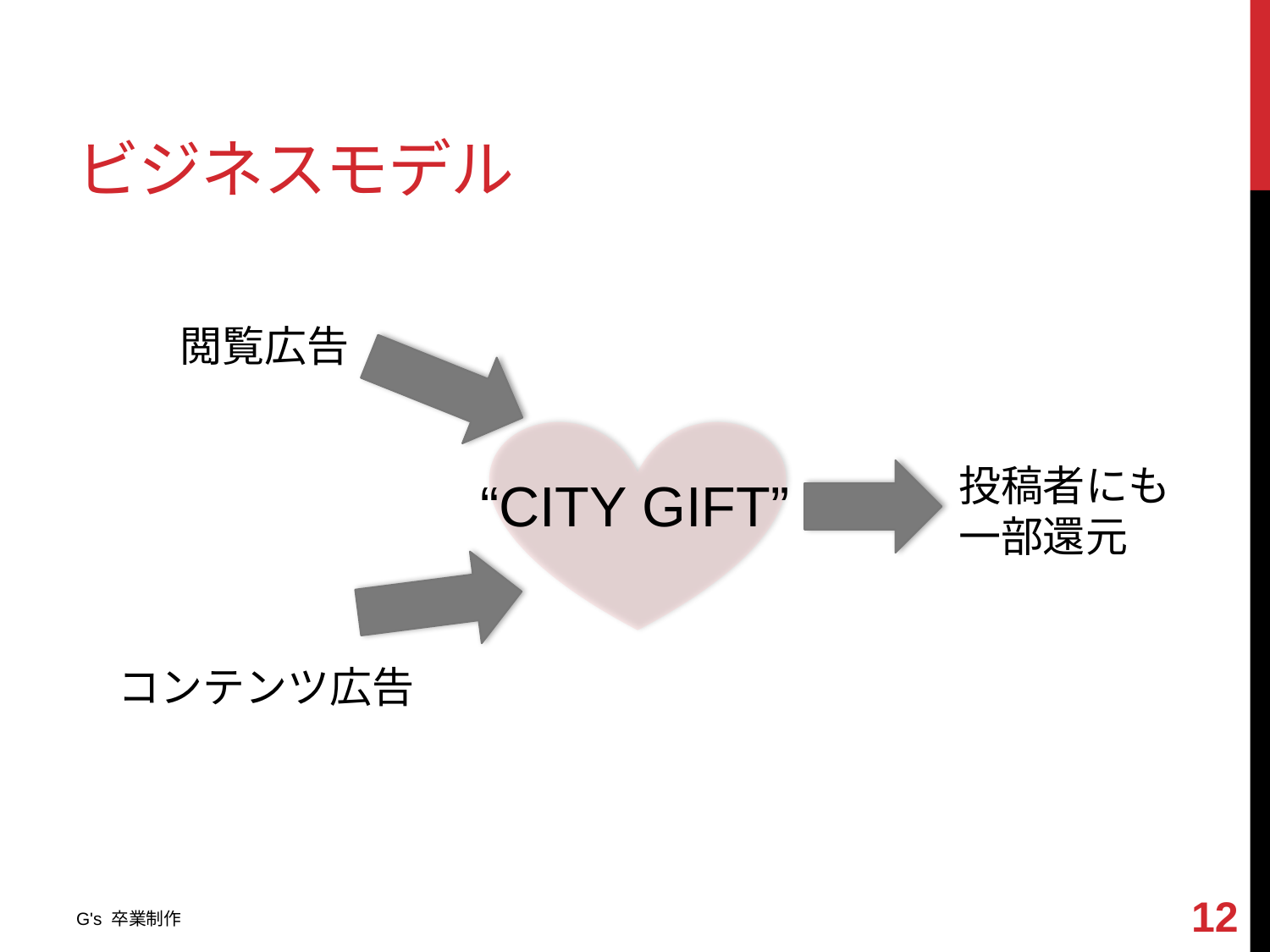

# ビジネスモデル
閲覧広告

投稿者にも
一部還元

“CITY GIFT”

コンテンツ広告
12
G's 卒業制作